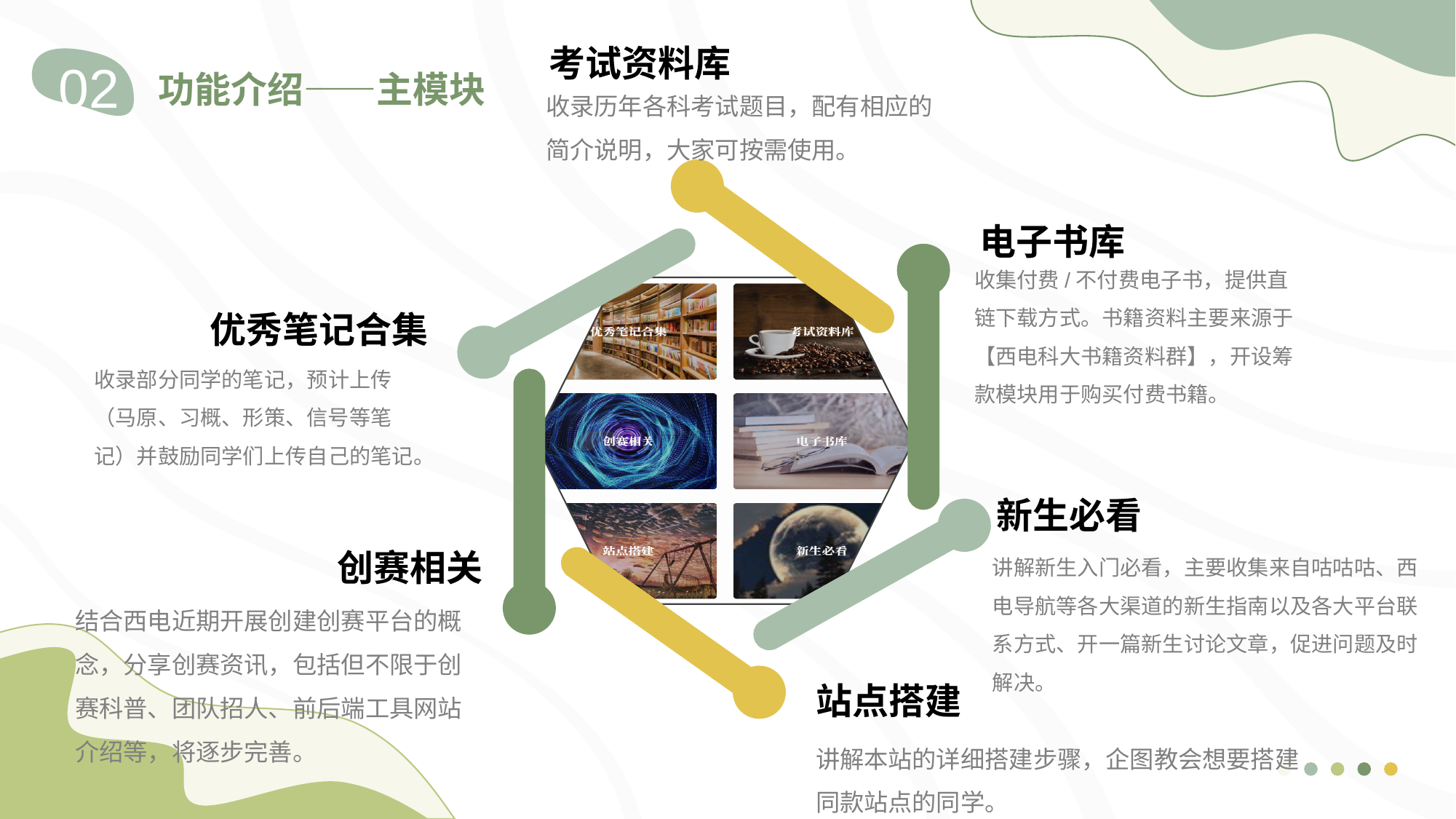

考试资料库
收录历年各科考试题目，配有相应的简介说明，大家可按需使用。

02
功能介绍——主模块

电子书库
收集付费/不付费电子书，提供直链下载方式。书籍资料主要来源于【西电科大书籍资料群】，开设筹款模块用于购买付费书籍。

优秀笔记合集
收录部分同学的笔记，预计上传（马原、习概、形策、信号等笔记）并鼓励同学们上传自己的笔记。

新生必看
讲解新生入门必看，主要收集来自咕咕咕、西电导航等各大渠道的新生指南以及各大平台联系方式、开一篇新生讨论文章，促进问题及时解决。

创赛相关
结合西电近期开展创建创赛平台的概念，分享创赛资讯，包括但不限于创赛科普、团队招人、前后端工具网站介绍等，将逐步完善。
站点搭建
讲解本站的详细搭建步骤，企图教会想要搭建同款站点的同学。